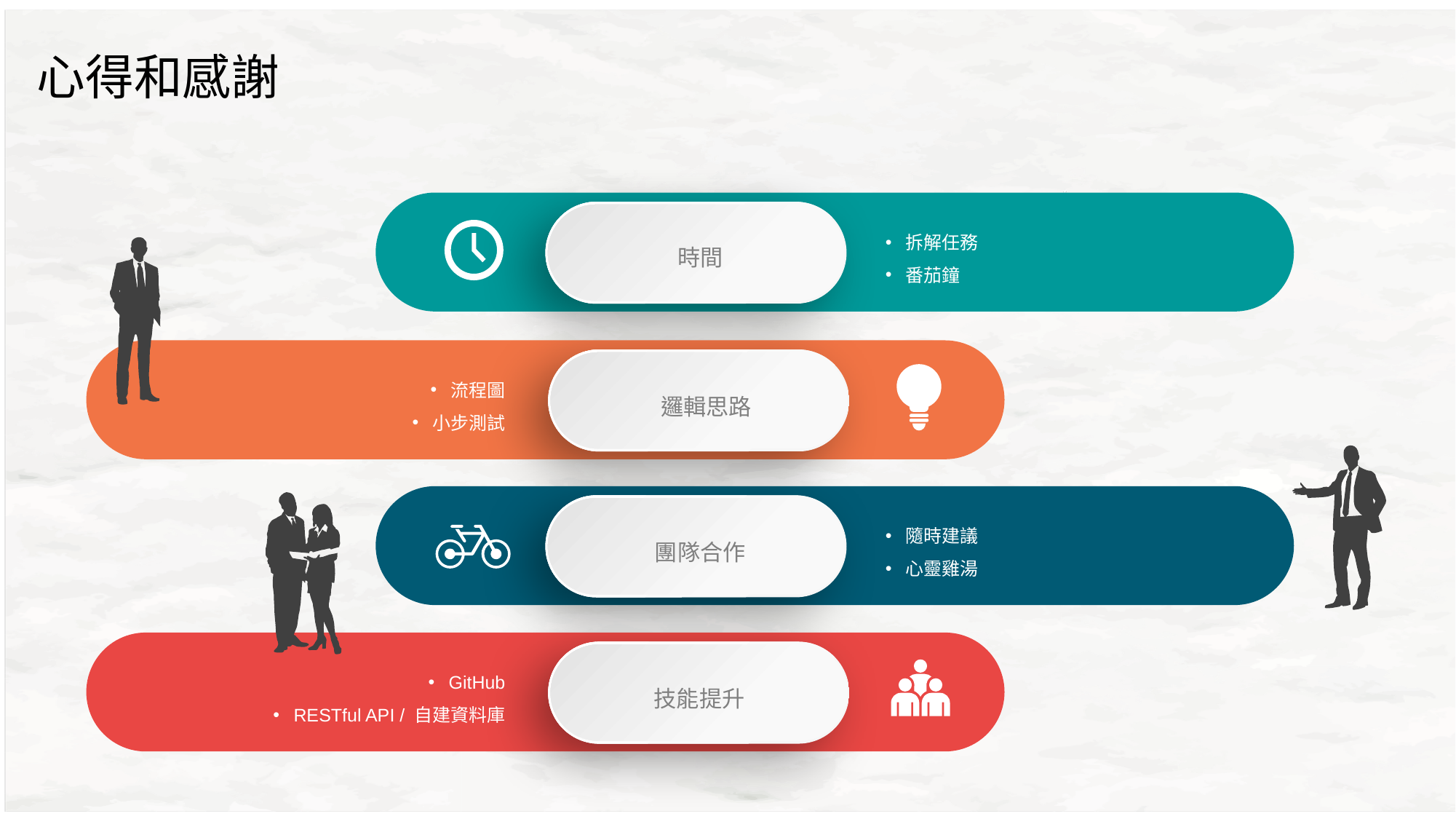

# 心得和感謝

時間
拆解任務
番茄鐘

邏輯思路
流程圖
小步測試

團隊合作
隨時建議
心靈雞湯

技能提升
GitHub
RESTful API / 自建資料庫